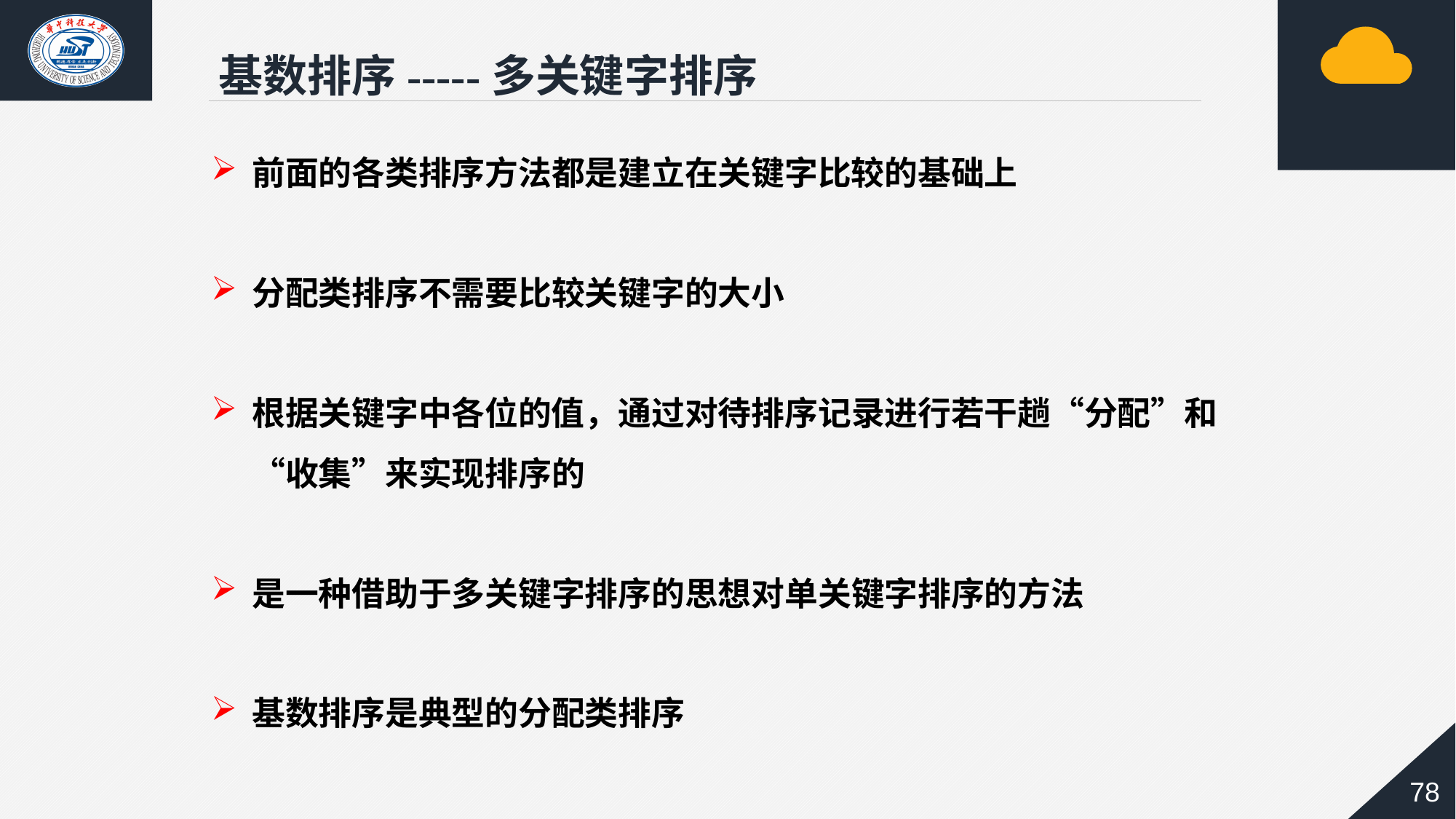

基数排序-----多关键字排序
前面的各类排序方法都是建立在关键字比较的基础上

分配类排序不需要比较关键字的大小

根据关键字中各位的值，通过对待排序记录进行若干趟“分配”和“收集”来实现排序的

是一种借助于多关键字排序的思想对单关键字排序的方法

基数排序是典型的分配类排序